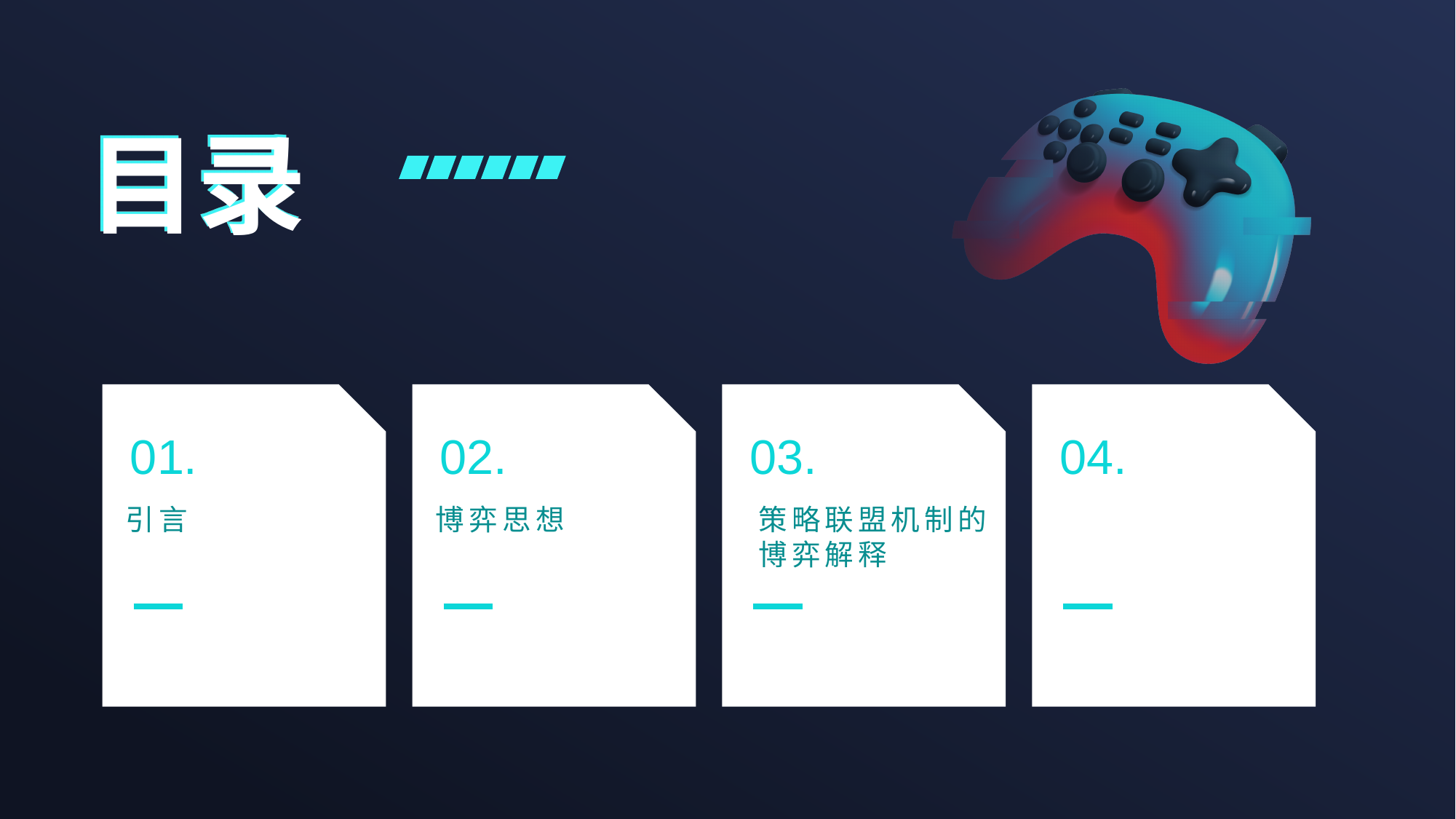

# 目录

01.
02.
03.
04.
引言
博弈思想
策略联盟机制的博弈解释